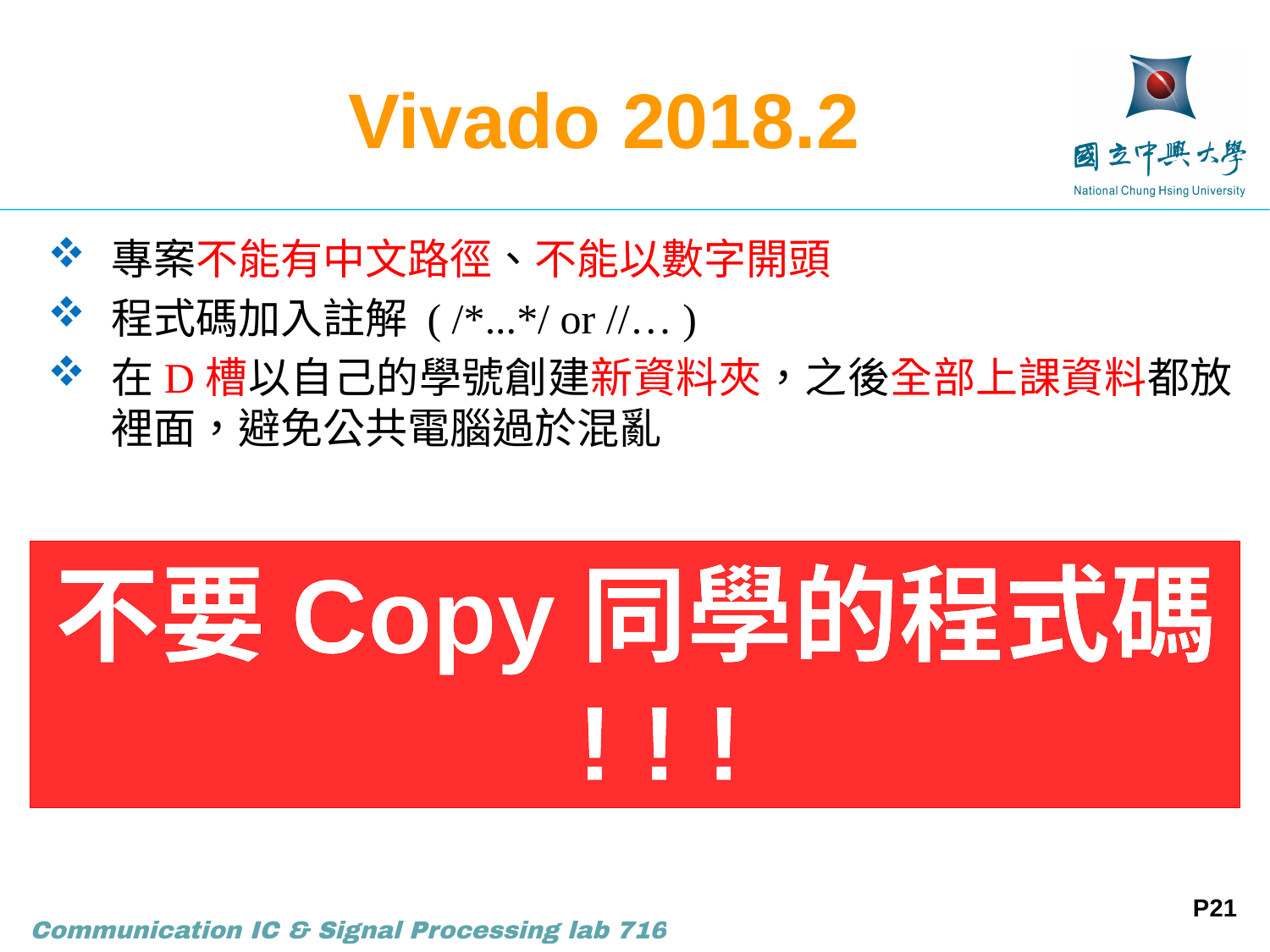

# Vivado 2018.2
專案不能有中文路徑、不能以數字開頭
程式碼加入註解 ( /*...*/ or //… )
在D槽以自己的學號創建新資料夾，之後全部上課資料都放裡面，避免公共電腦過於混亂
不要Copy同學的程式碼  ! ! !